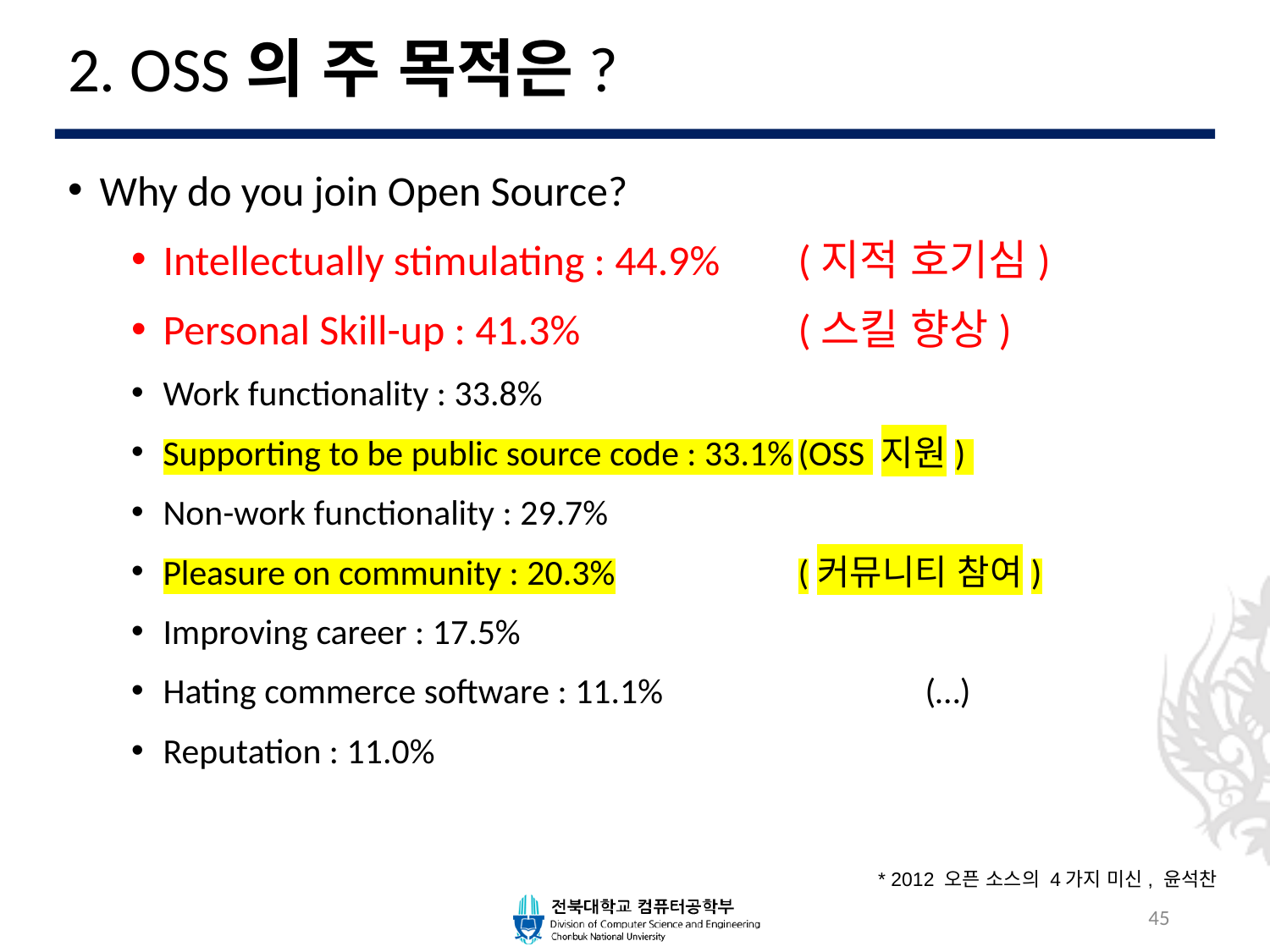

# 2. OSS의 주 목적은?
Why do you join Open Source?
Intellectually stimulating : 44.9%  	(지적 호기심)
Personal Skill-up : 41.3% 		(스킬 향상)
Work functionality : 33.8%
Supporting to be public source code : 33.1%	(OSS 지원)
Non-work functionality : 29.7%
Pleasure on community : 20.3%		(커뮤니티 참여)
Improving career : 17.5%
Hating commerce software : 11.1% 		(…)
Reputation : 11.0%
* 2012 오픈 소스의 4가지 미신, 윤석찬
45